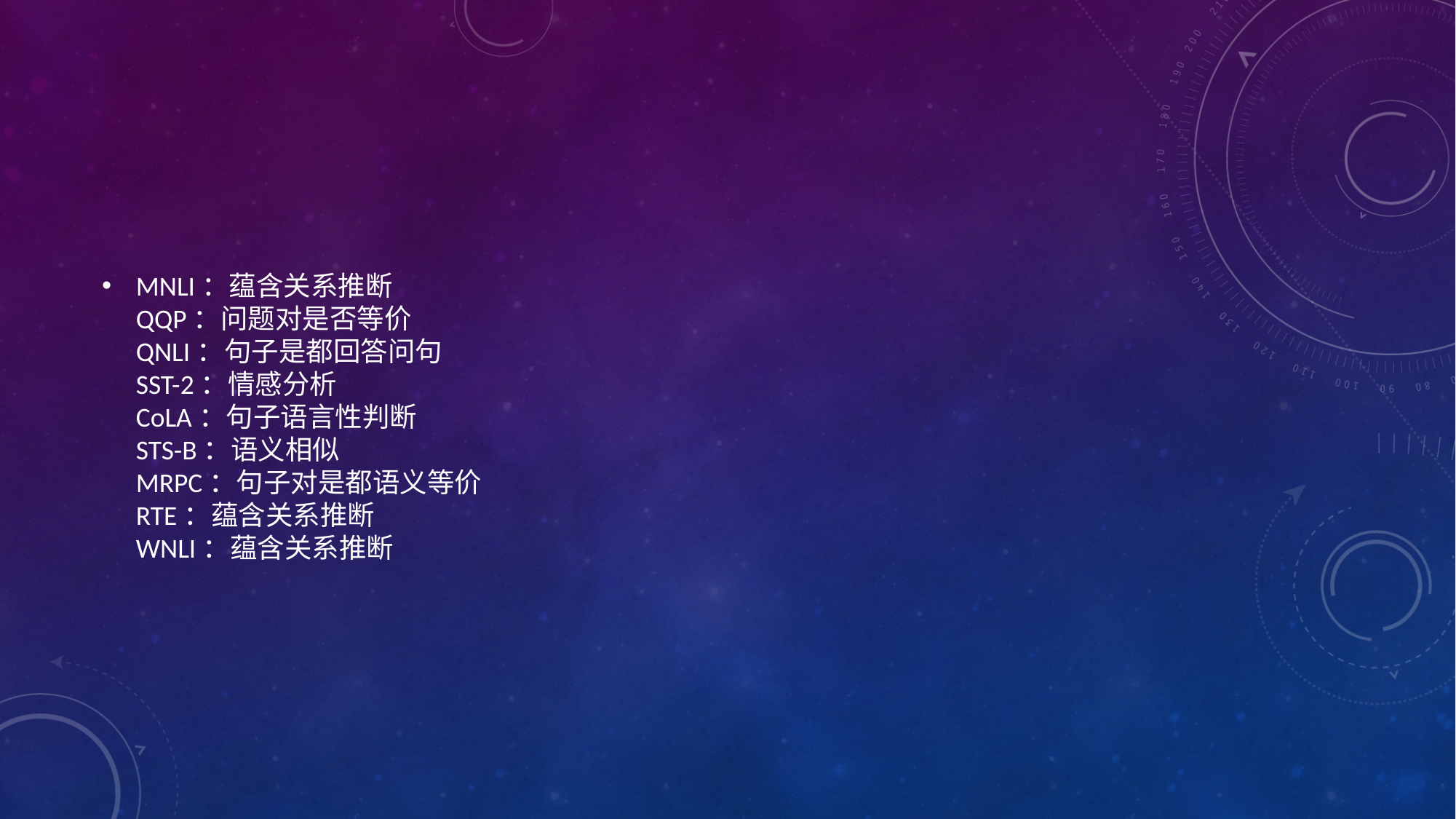

MNLI：蕴含关系推断
QQP：问题对是否等价
QNLI：句子是都回答问句
SST-2：情感分析
CoLA：句子语言性判断
STS-B：语义相似
MRPC：句子对是都语义等价
RTE：蕴含关系推断
WNLI：蕴含关系推断